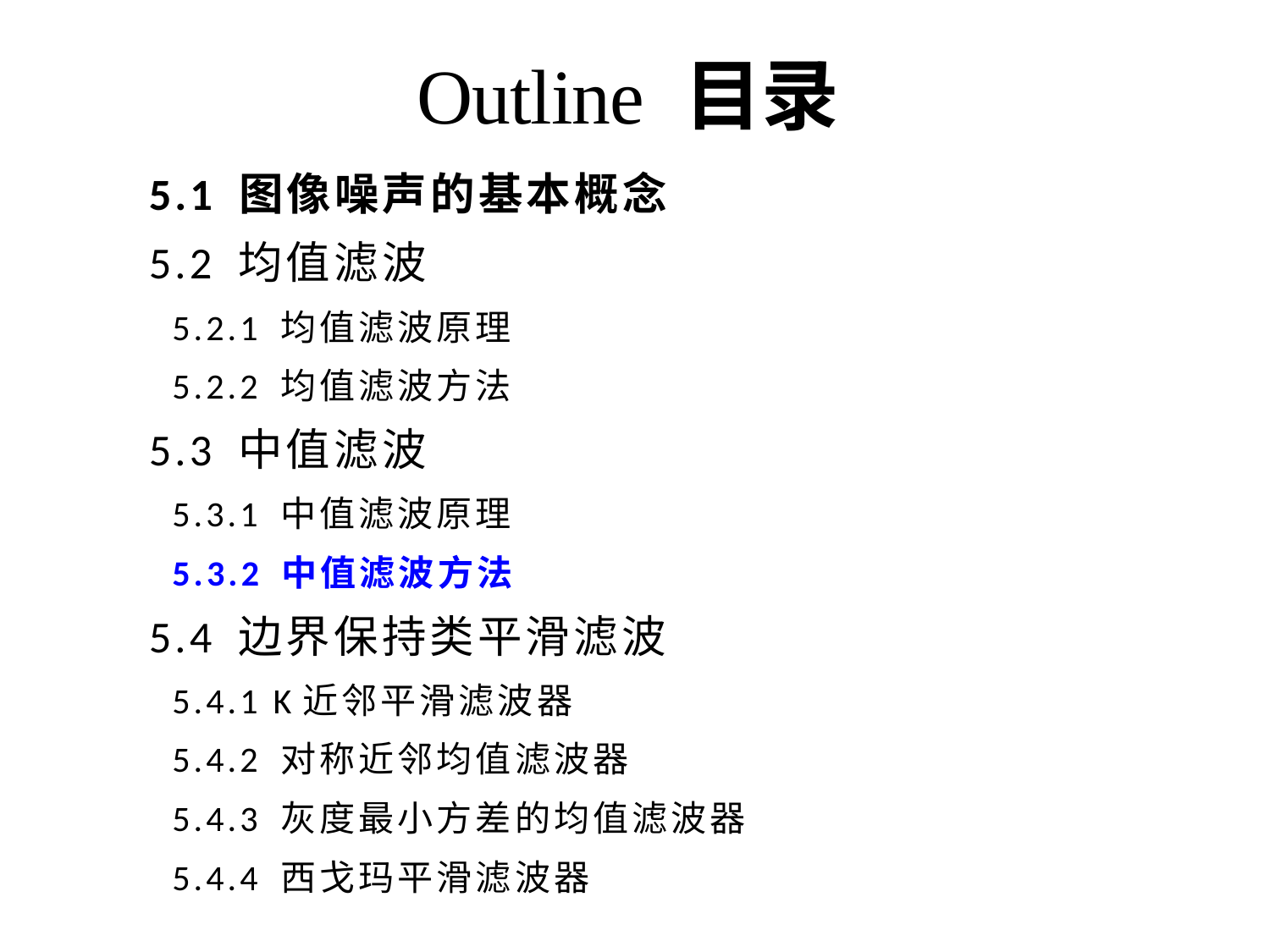

Outline 目录
5.1 图像噪声的基本概念
5.2 均值滤波
  5.2.1 均值滤波原理
  5.2.2 均值滤波方法
5.3 中值滤波
  5.3.1 中值滤波原理
  5.3.2 中值滤波方法
5.4 边界保持类平滑滤波
  5.4.1 K近邻平滑滤波器
  5.4.2 对称近邻均值滤波器
  5.4.3 灰度最小方差的均值滤波器
  5.4.4 西戈玛平滑滤波器